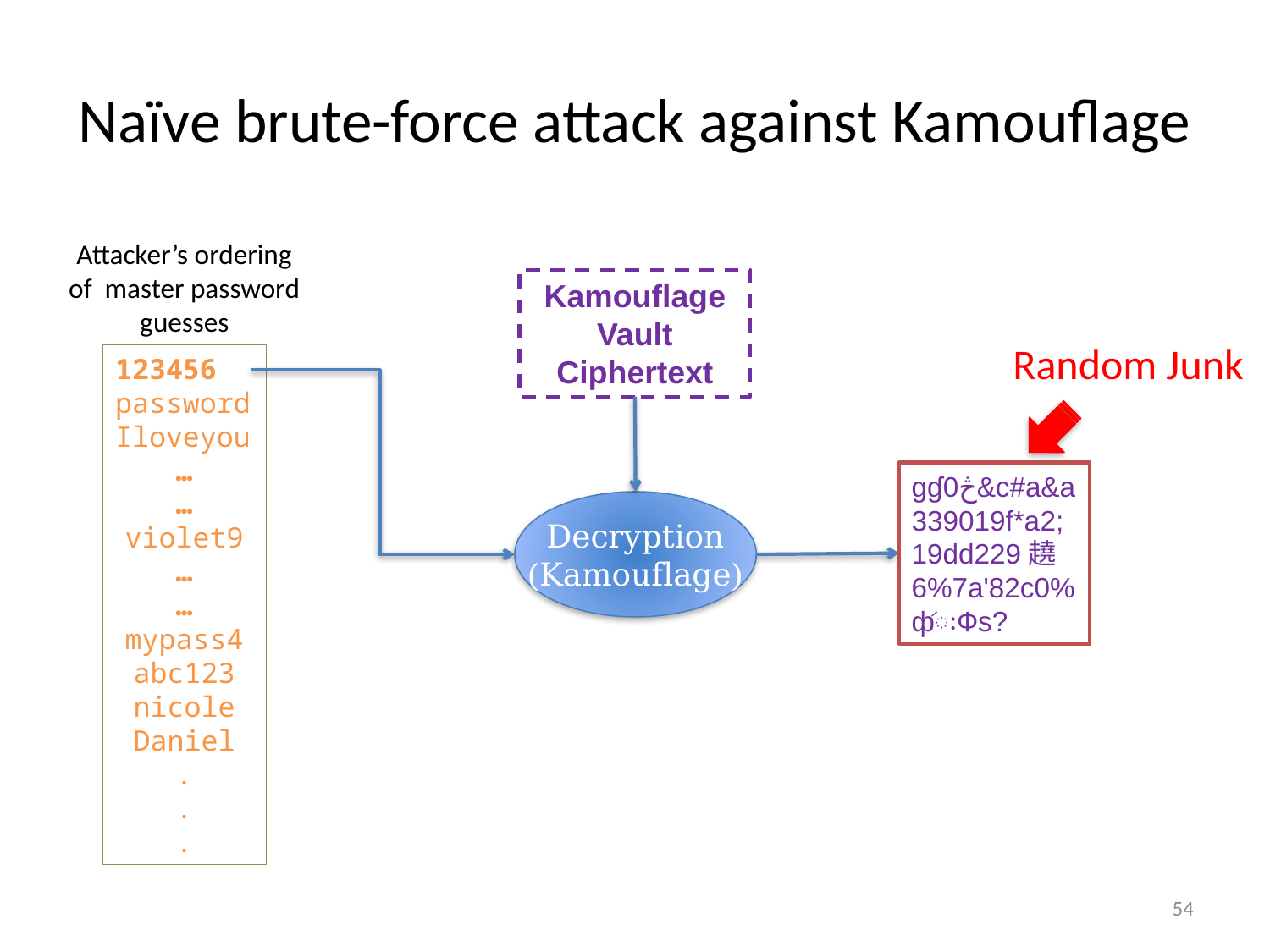

# Naïve brute-force attack against Kamouflage
Attacker’s ordering
of  master password guesses
Kamouflage
Vault Ciphertext
Random Junk
123456
password
Iloveyou
…
…
violet9
…
…
mypass4
abc123
nicole
Daniel
.
.
.

ɡɠڅ0&c#a&a339019f*a2;19dd229趬6%7a'82c0%ф݇ःФs?
Decryption
(Kamouflage)
54